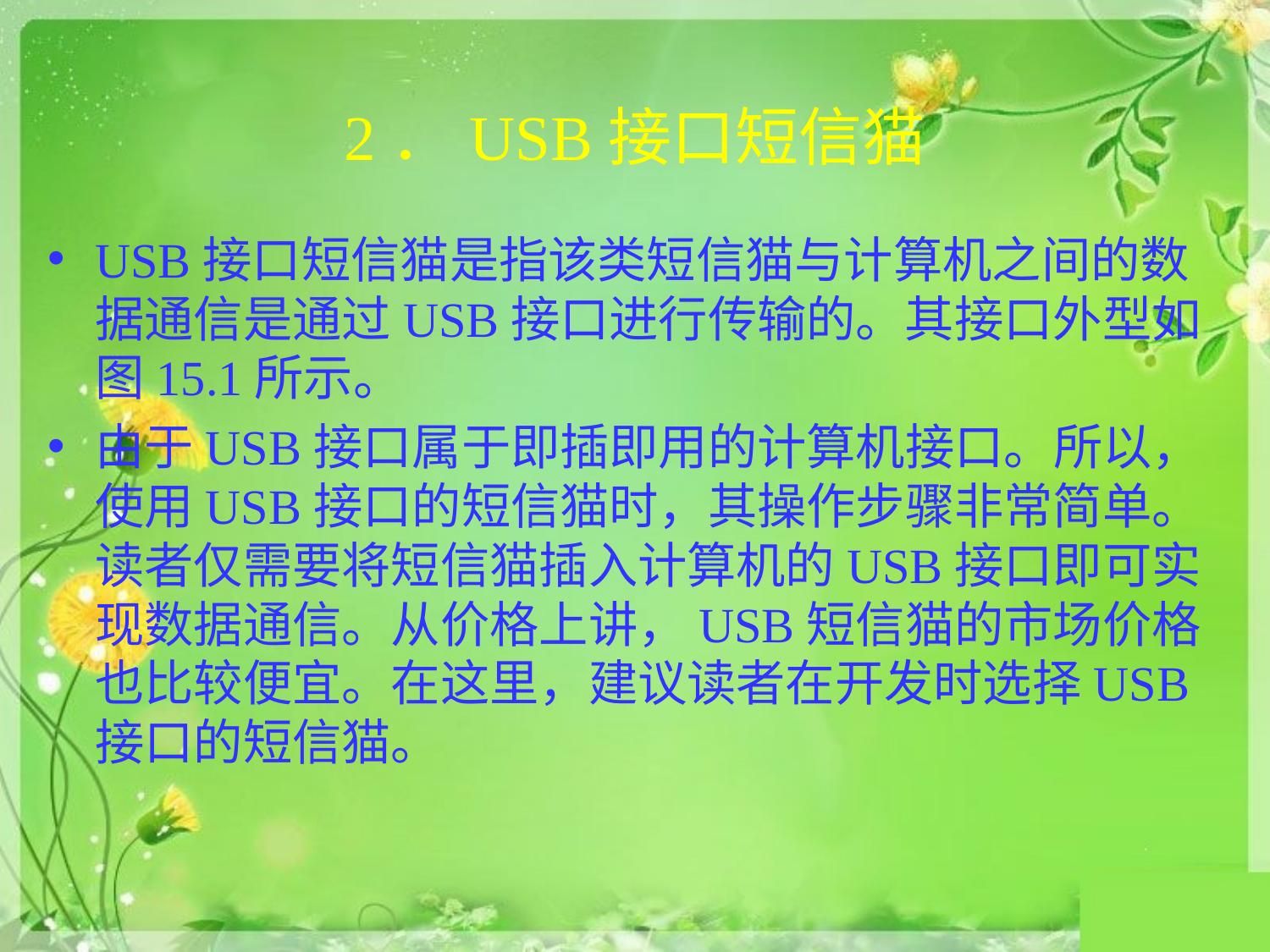

# 2．USB接口短信猫
USB接口短信猫是指该类短信猫与计算机之间的数据通信是通过USB接口进行传输的。其接口外型如图15.1所示。
由于USB接口属于即插即用的计算机接口。所以，使用USB接口的短信猫时，其操作步骤非常简单。读者仅需要将短信猫插入计算机的USB接口即可实现数据通信。从价格上讲，USB短信猫的市场价格也比较便宜。在这里，建议读者在开发时选择USB接口的短信猫。